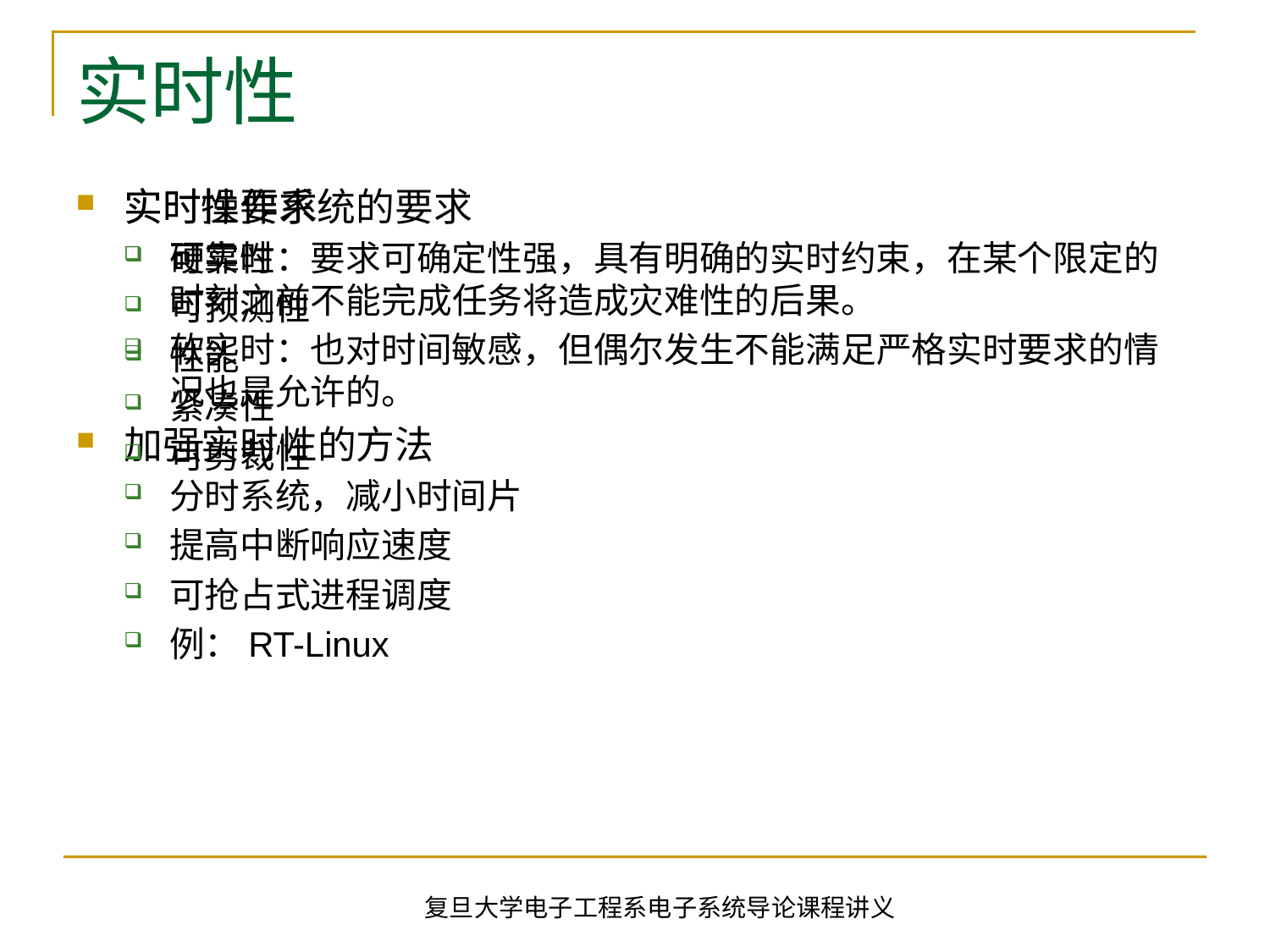

# 实时性
实时性要求
硬实时：要求可确定性强，具有明确的实时约束，在某个限定的时刻之前不能完成任务将造成灾难性的后果。
软实时：也对时间敏感，但偶尔发生不能满足严格实时要求的情况也是允许的。
加强实时性的方法
分时系统，减小时间片
提高中断响应速度
可抢占式进程调度
例：RT-Linux

实时操作系统的要求
可靠性
可预测性
性能
紧凑性
可剪裁性